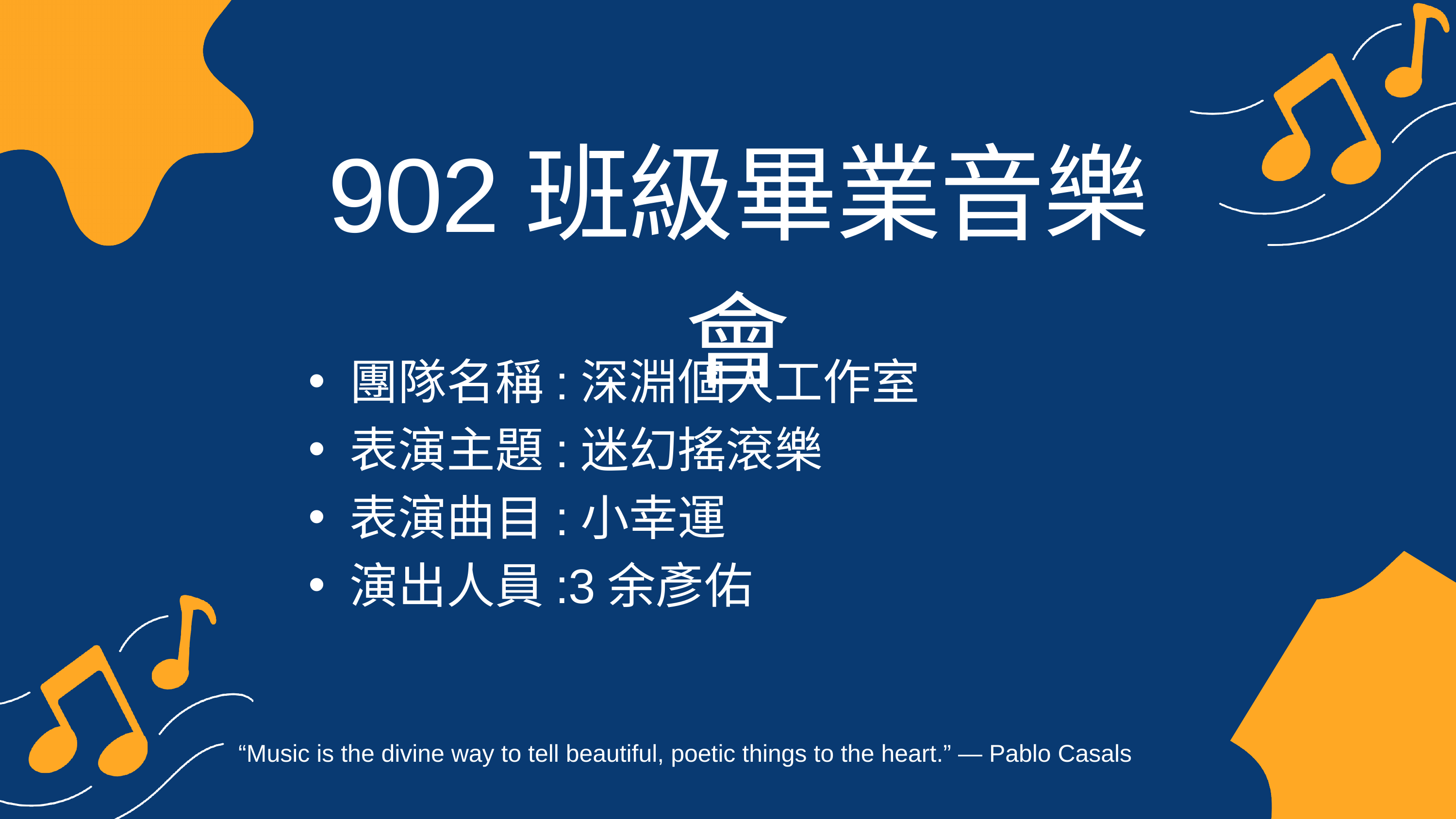

902班級畢業音樂會
團隊名稱:深淵個人工作室
表演主題:迷幻搖滾樂
表演曲目:小幸運
演出人員:3余彥佑

“Music is the divine way to tell beautiful, poetic things to the heart.” — Pablo Casals